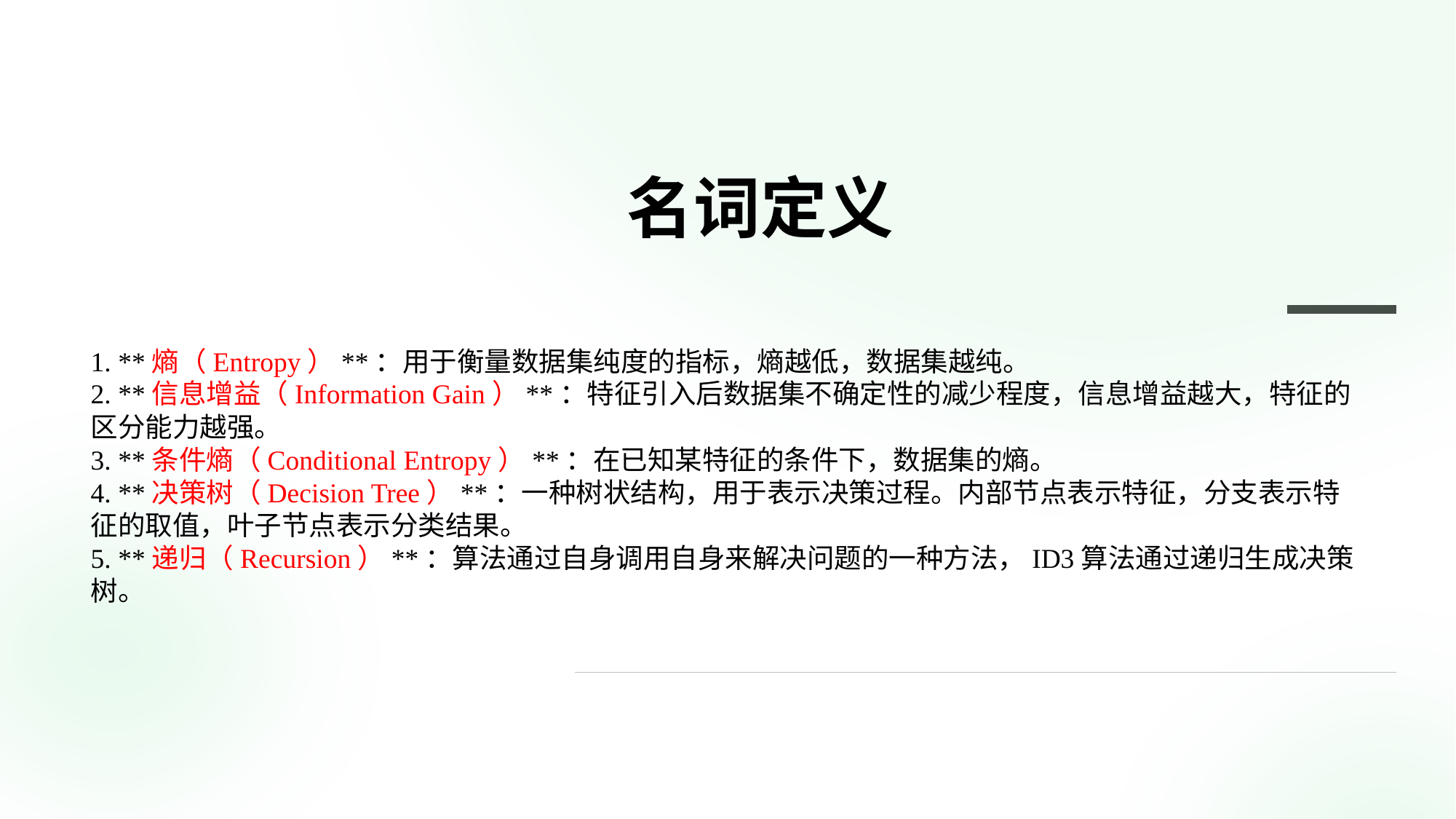

名词定义
1. **熵（Entropy）**：用于衡量数据集纯度的指标，熵越低，数据集越纯。
2. **信息增益（Information Gain）**：特征引入后数据集不确定性的减少程度，信息增益越大，特征的区分能力越强。
3. **条件熵（Conditional Entropy）**：在已知某特征的条件下，数据集的熵。
4. **决策树（Decision Tree）**：一种树状结构，用于表示决策过程。内部节点表示特征，分支表示特征的取值，叶子节点表示分类结果。
5. **递归（Recursion）**：算法通过自身调用自身来解决问题的一种方法，ID3算法通过递归生成决策树。